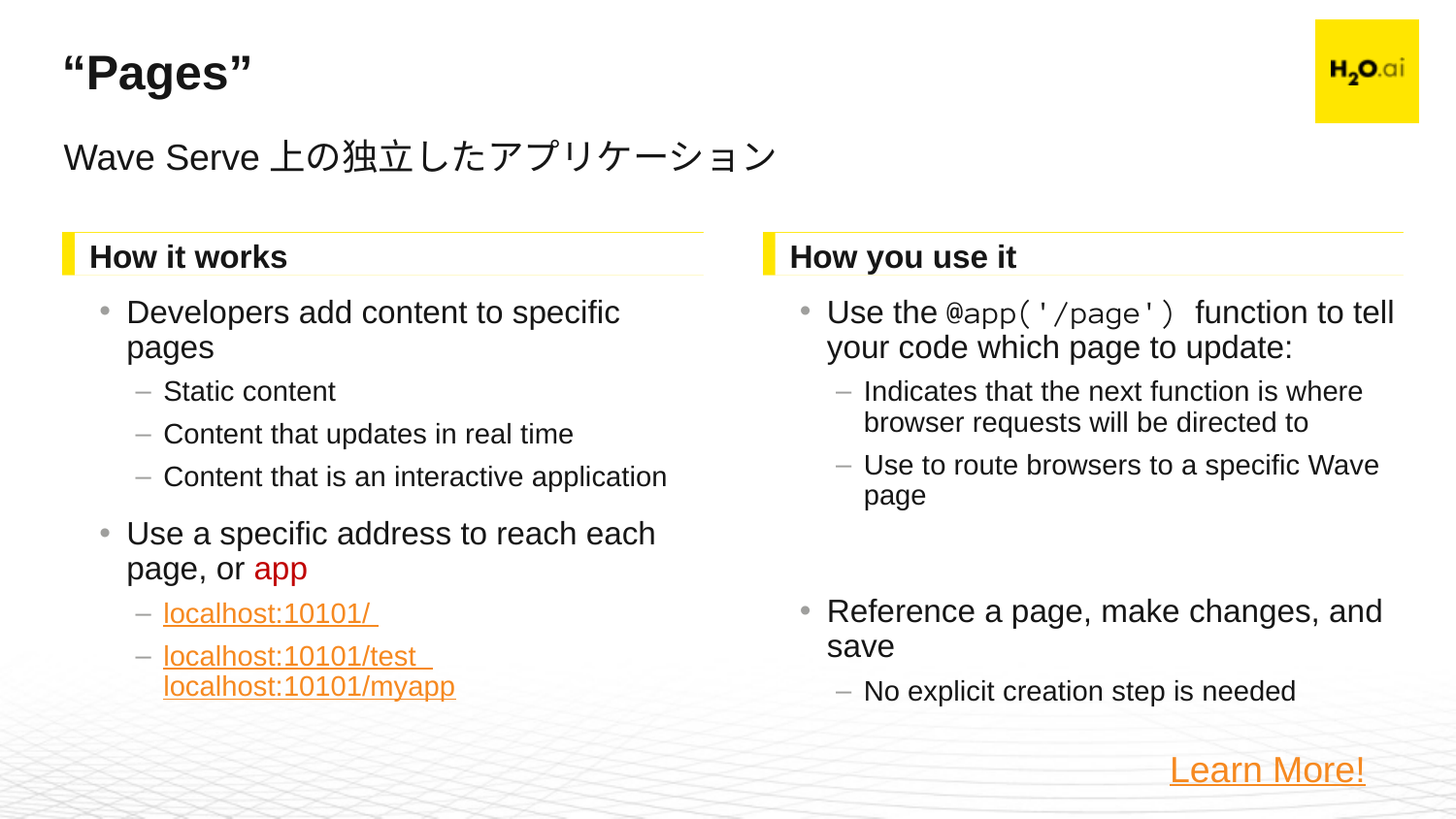

# “Pages”
Wave Serve上の独立したアプリケーション
How it works
How you use it
Developers add content to specific pages
Static content
Content that updates in real time
Content that is an interactive application
Use a specific address to reach each page, or app
localhost:10101/
localhost:10101/test  localhost:10101/myapp

Use the @app('/page') function to tell your code which page to update:
Indicates that the next function is where browser requests will be directed to
Use to route browsers to a specific Wave page

Reference a page, make changes, and save
No explicit creation step is needed

Learn More!